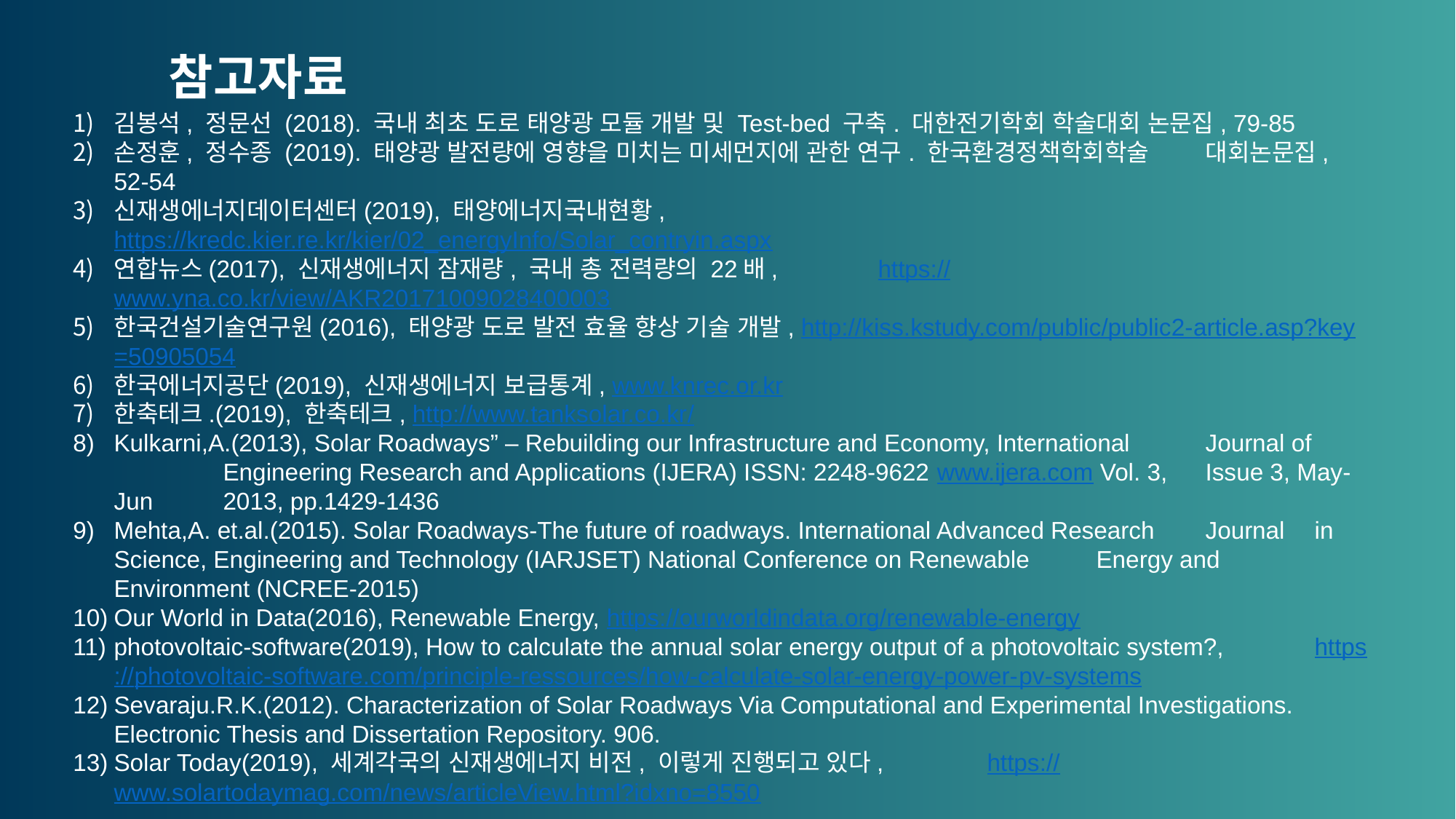

참고자료
김봉석, 정문선 (2018). 국내 최초 도로 태양광 모듈 개발 및 Test-bed 구축. 대한전기학회 학술대회 논문집, 79-85
손정훈, 정수종 (2019). 태양광 발전량에 영향을 미치는 미세먼지에 관한 연구. 한국환경정책학회학술	대회논문집, 52-54
신재생에너지데이터센터(2019), 태양에너지국내현황, 	https://kredc.kier.re.kr/kier/02_energyInfo/Solar_contryin.aspx
연합뉴스(2017), 신재생에너지 잠재량, 국내 총 전력량의 22배, 	https://www.yna.co.kr/view/AKR20171009028400003
한국건설기술연구원(2016), 태양광 도로 발전 효율 향상 기술 개발, http://kiss.kstudy.com/public/public2-	article.asp?key=50905054
한국에너지공단(2019), 신재생에너지 보급통계, www.knrec.or.kr
한축테크.(2019), 한축테크, http://www.tanksolar.co.kr/
Kulkarni,A.(2013), Solar Roadways” – Rebuilding our Infrastructure and Economy, International 	Journal of 	Engineering Research and Applications (IJERA) ISSN: 2248-9622 www.ijera.com Vol. 3, 	Issue 3, May-Jun 	2013, pp.1429-1436
Mehta,A. et.al.(2015). Solar Roadways-The future of roadways. International Advanced Research 	Journal 	in Science, Engineering and Technology (IARJSET) National Conference on Renewable 	Energy and 	Environment (NCREE-2015)
Our World in Data(2016), Renewable Energy, https://ourworldindata.org/renewable-energy
photovoltaic-software(2019), How to calculate the annual solar energy output of a photovoltaic system?, 	https://photovoltaic-software.com/principle-ressources/how-calculate-solar-energy-	power-pv-systems
Sevaraju.R.K.(2012). Characterization of Solar Roadways Via Computational and Experimental Investigations. 	Electronic Thesis and Dissertation Repository. 906.
Solar Today(2019), 세계각국의 신재생에너지 비전, 이렇게 진행되고 있다, 	https://www.solartodaymag.com/news/articleView.html?idxno=8550